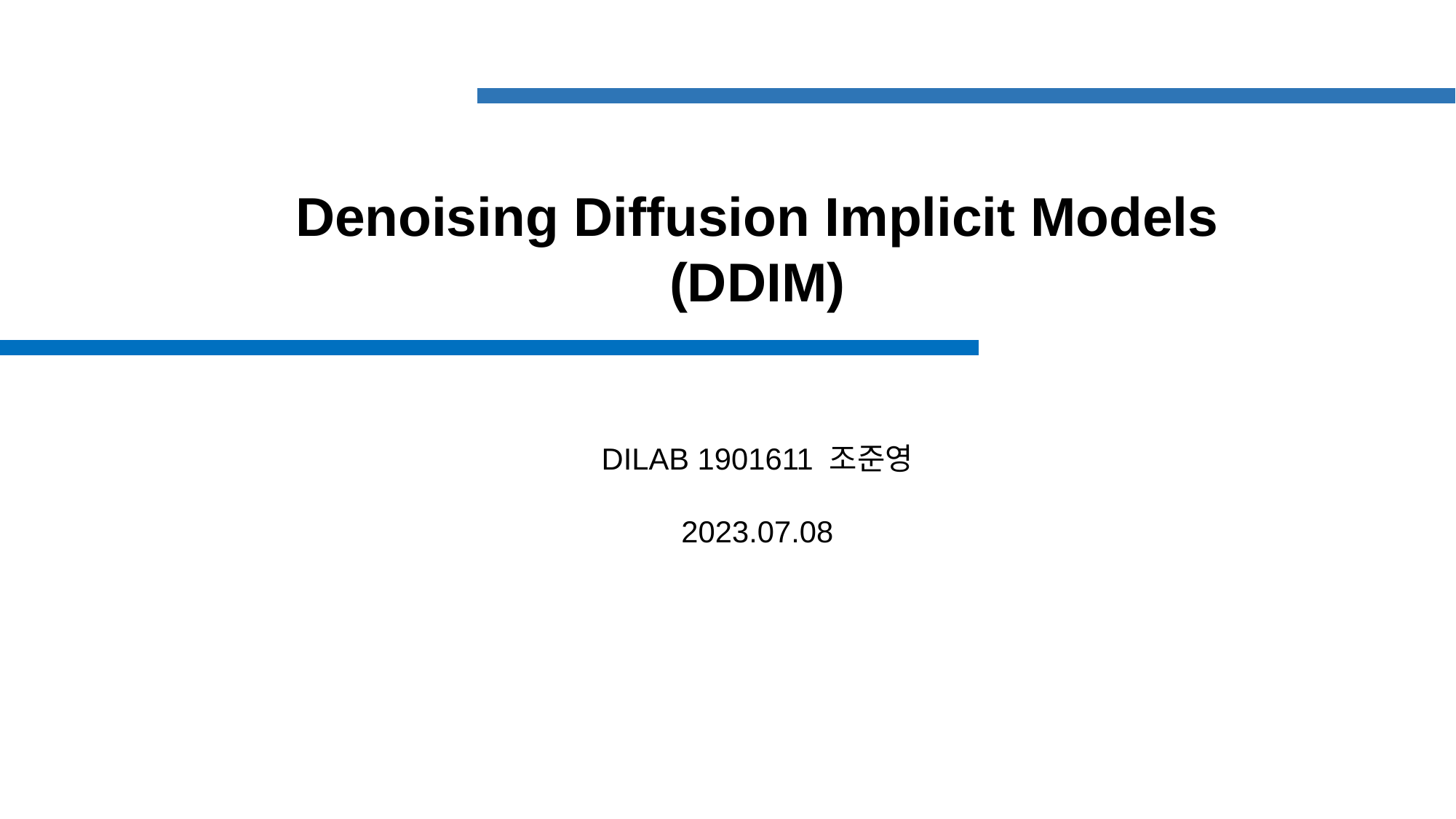

Denoising Diffusion Implicit Models
(DDIM)
DILAB 1901611 조준영

2023.07.08